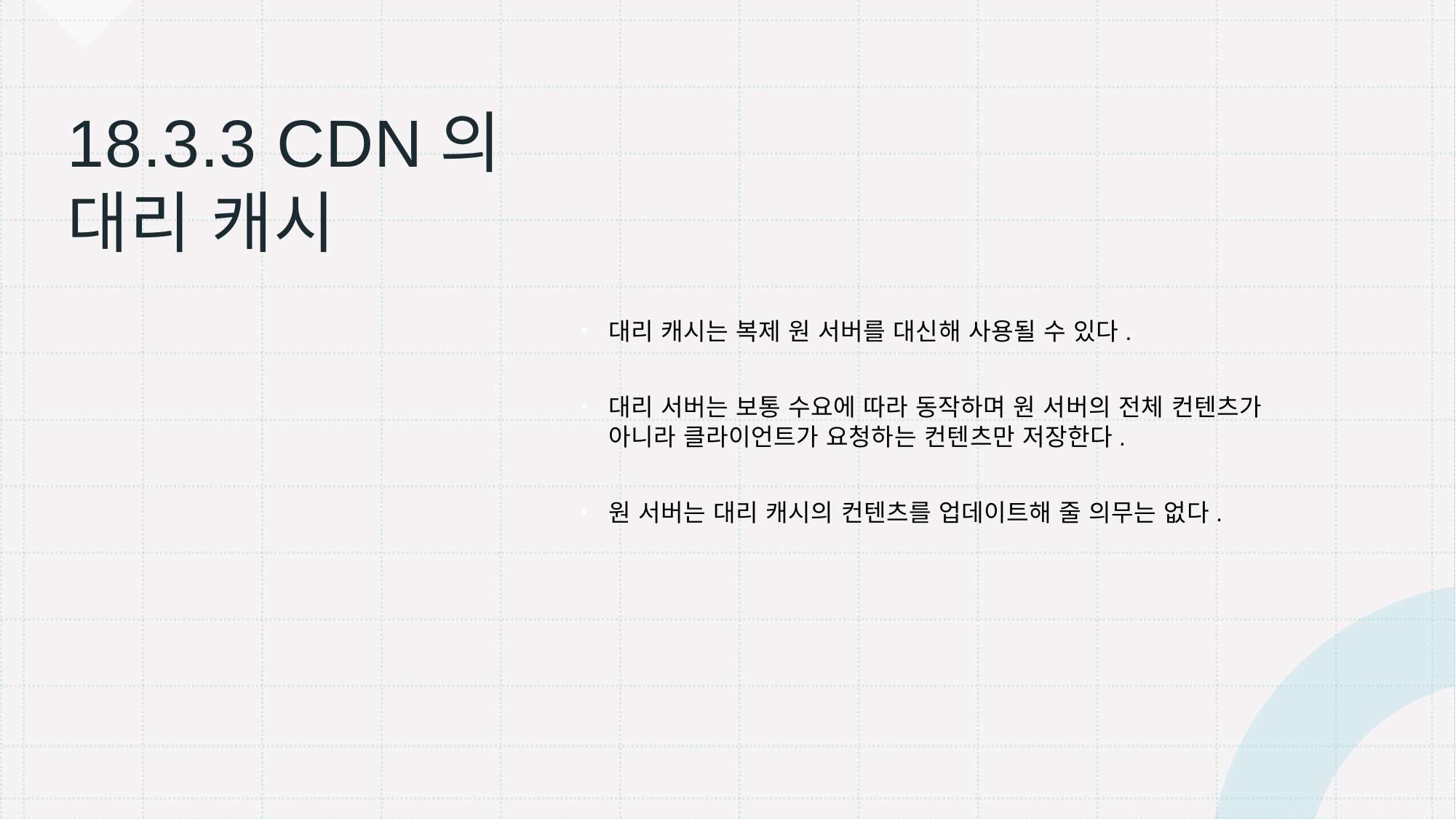

대리 캐시는 복제 원 서버를 대신해 사용될 수 있다.

대리 서버는 보통 수요에 따라 동작하며 원 서버의 전체 컨텐츠가 아니라 클라이언트가 요청하는 컨텐츠만 저장한다.

원 서버는 대리 캐시의 컨텐츠를 업데이트해 줄 의무는 없다.
# 18.3.3 CDN의 대리 캐시